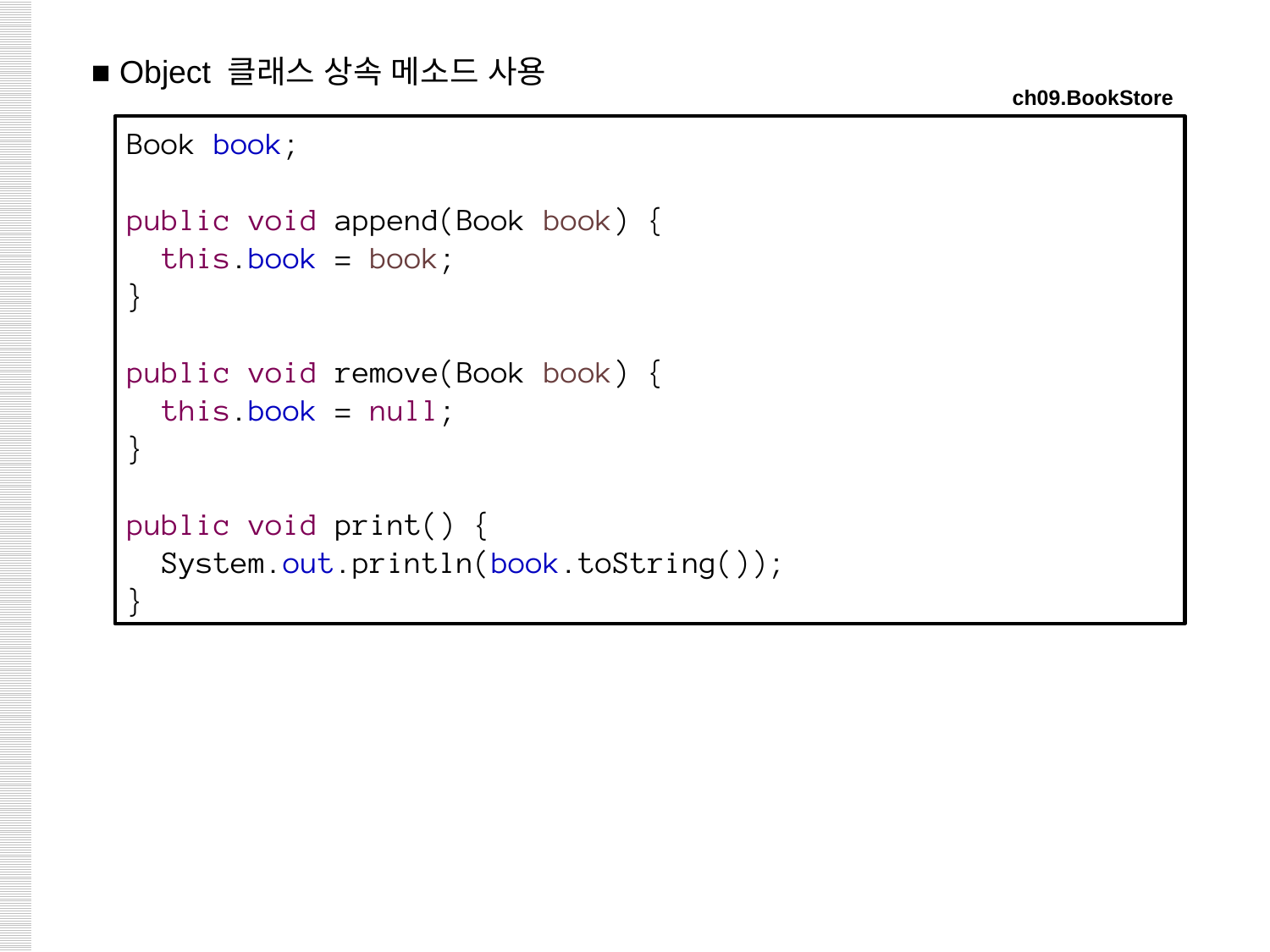

■ Object 클래스 상속 메소드 사용
ch09.BookStore
Book book;

public void append(Book book) {
  this.book = book;
}

public void remove(Book book) {
  this.book = null;
}

public void print() {
  System.out.println(book.toString());
}